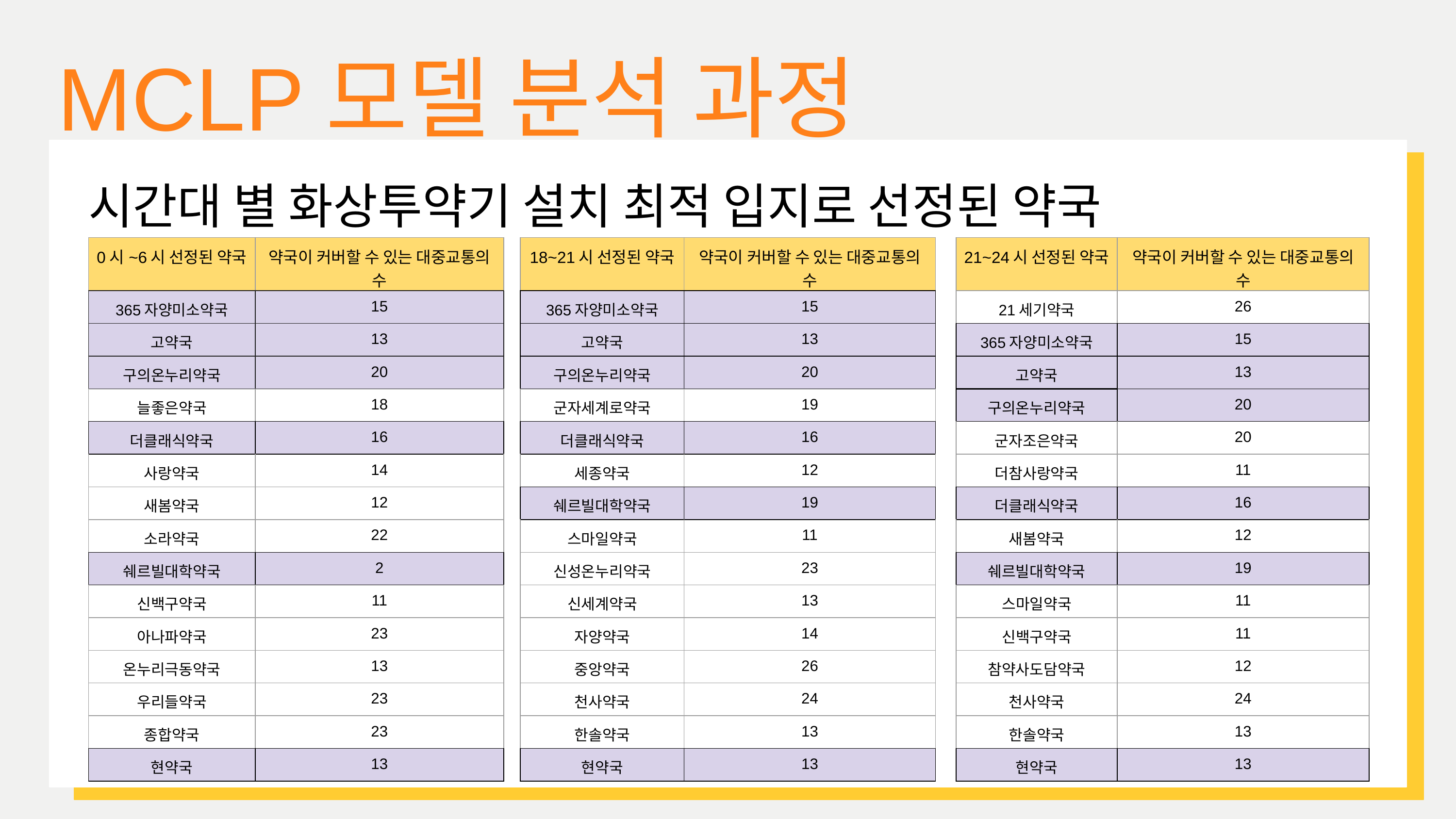

MCLP모델 분석 과정

시간대 별 화상투약기 설치 최적 입지로 선정된 약국

| 21~24시 선정된 약국 | 약국이 커버할 수 있는 대중교통의 수 |
| --- | --- |
| 21세기약국 | 26 |
| 365자양미소약국 | 15 |
| 고약국 | 13 |
| 구의온누리약국 | 20 |
| 군자조은약국 | 20 |
| 더참사랑약국 | 11 |
| 더클래식약국 | 16 |
| 새봄약국 | 12 |
| 쉐르빌대학약국 | 19 |
| 스마일약국 | 11 |
| 신백구약국 | 11 |
| 참약사도담약국 | 12 |
| 천사약국 | 24 |
| 한솔약국 | 13 |
| 현약국 | 13 |
| 0시~6시 선정된 약국 | 약국이 커버할 수 있는 대중교통의 수 |
| --- | --- |
| 365자양미소약국 | 15 |
| 고약국 | 13 |
| 구의온누리약국 | 20 |
| 늘좋은약국 | 18 |
| 더클래식약국 | 16 |
| 사랑약국 | 14 |
| 새봄약국 | 12 |
| 소라약국 | 22 |
| 쉐르빌대학약국 | 2 |
| 신백구약국 | 11 |
| 아나파약국 | 23 |
| 온누리극동약국 | 13 |
| 우리들약국 | 23 |
| 종합약국 | 23 |
| 현약국 | 13 |
| 18~21시 선정된 약국 | 약국이 커버할 수 있는 대중교통의 수 |
| --- | --- |
| 365자양미소약국 | 15 |
| 고약국 | 13 |
| 구의온누리약국 | 20 |
| 군자세계로약국 | 19 |
| 더클래식약국 | 16 |
| 세종약국 | 12 |
| 쉐르빌대학약국 | 19 |
| 스마일약국 | 11 |
| 신성온누리약국 | 23 |
| 신세계약국 | 13 |
| 자양약국 | 14 |
| 중앙약국 | 26 |
| 천사약국 | 24 |
| 한솔약국 | 13 |
| 현약국 | 13 |